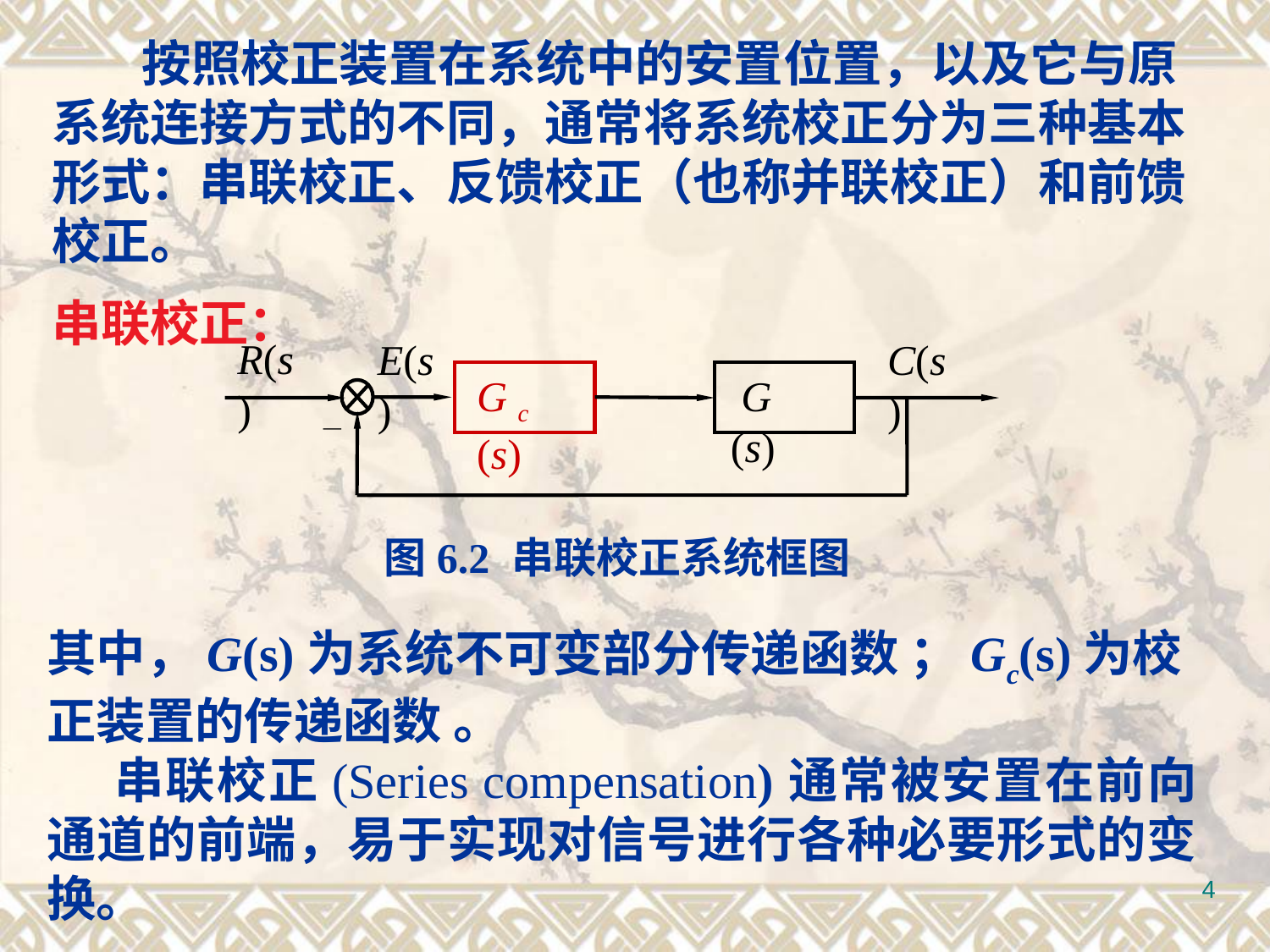

按照校正装置在系统中的安置位置，以及它与原系统连接方式的不同，通常将系统校正分为三种基本形式：串联校正、反馈校正（也称并联校正）和前馈校正。
串联校正：
R(s)
E(s)
C(s)

G c (s)
 G (s)

_

图6.2 串联校正系统框图
其中，G(s)为系统不可变部分传递函数 ；Gc(s)为校正装置的传递函数 。
    串联校正(Series compensation)通常被安置在前向通道的前端，易于实现对信号进行各种必要形式的变换。
4